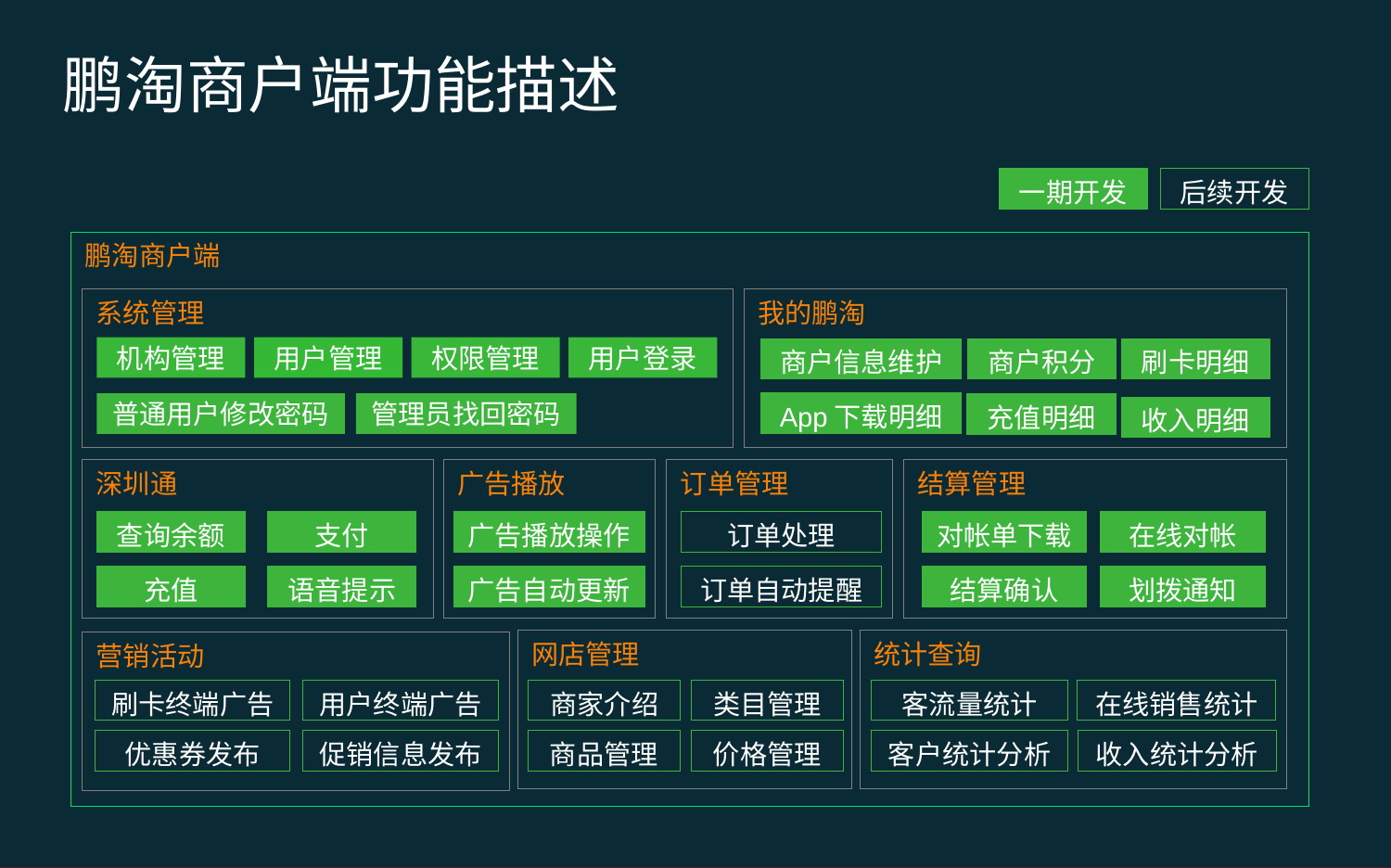

鹏淘商户端功能描述
一期开发
后续开发
鹏淘商户端
系统管理
我的鹏淘
机构管理
权限管理
用户登录
用户管理
商户信息维护
商户积分
刷卡明细
App下载明细
普通用户修改密码
管理员找回密码
充值明细
收入明细
深圳通
广告播放
订单管理
结算管理
查询余额
支付
广告播放操作
订单处理
对帐单下载
在线对帐
充值
语音提示
广告自动更新
订单自动提醒
结算确认
划拨通知
网店管理
统计查询
营销活动
刷卡终端广告
用户终端广告
商家介绍
类目管理
客流量统计
在线销售统计
优惠券发布
促销信息发布
商品管理
价格管理
客户统计分析
收入统计分析